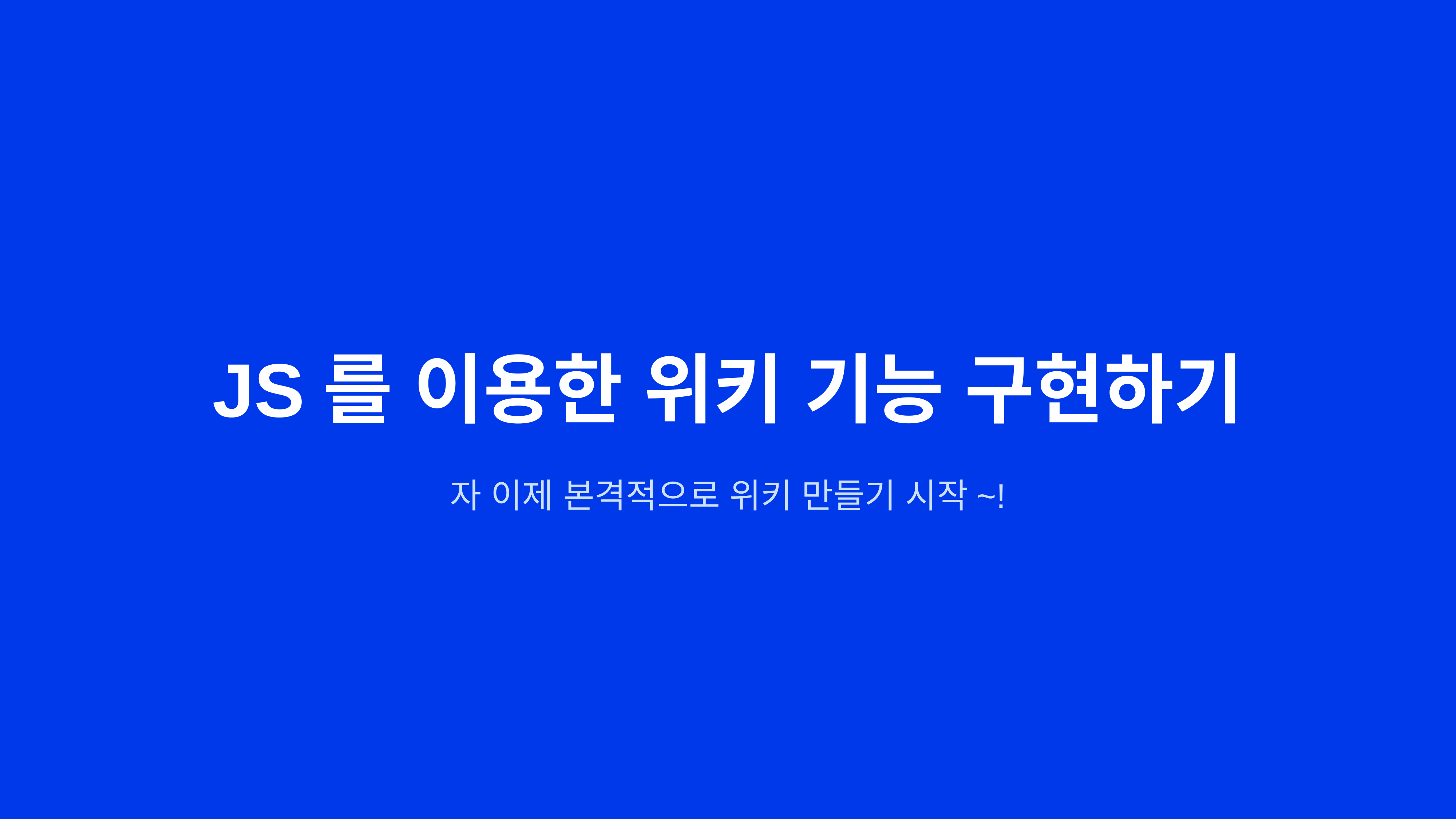

JS를 이용한 위키 기능 구현하기
자 이제 본격적으로 위키 만들기 시작~!